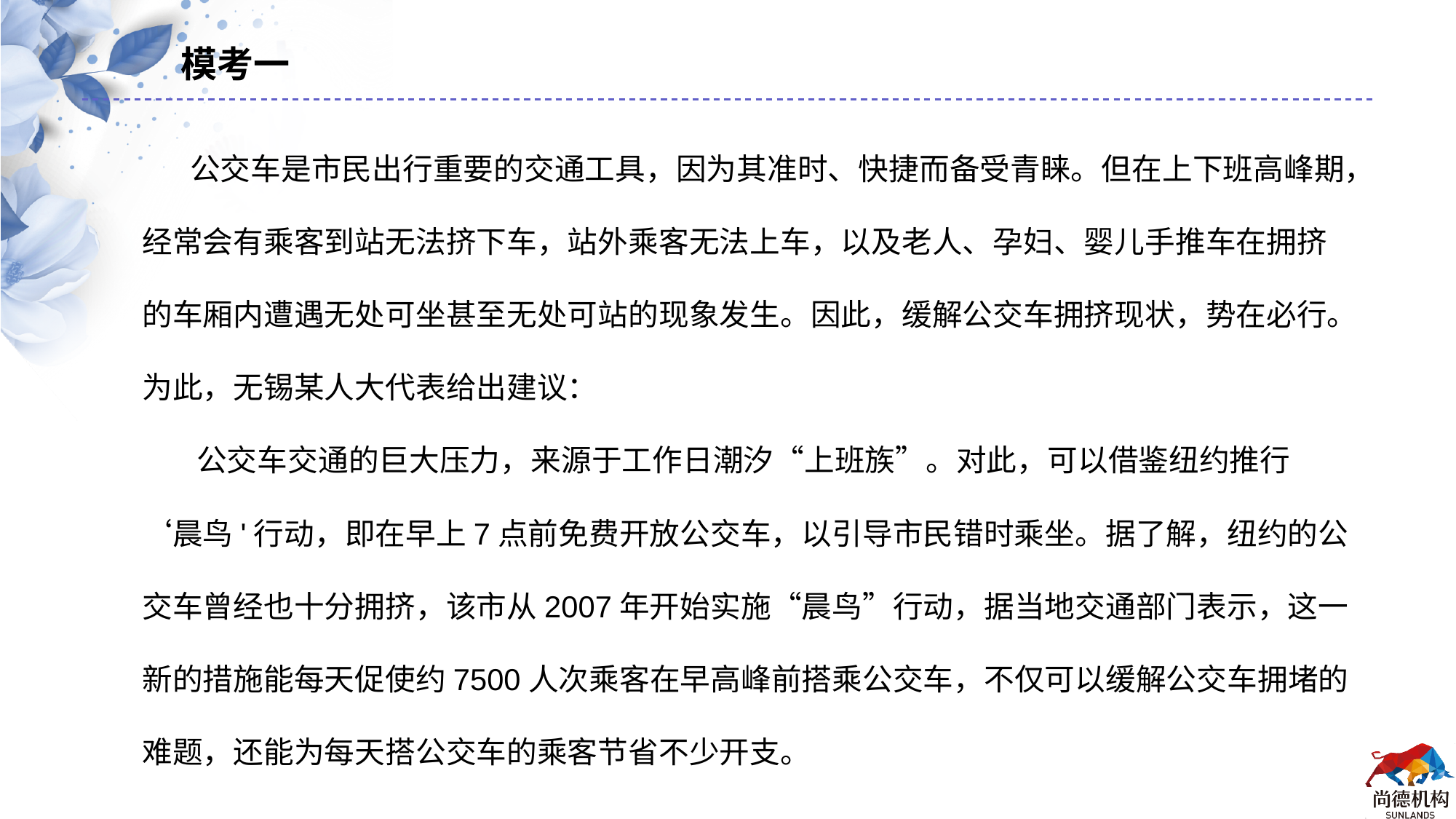

模考一
      公交车是市民出行重要的交通工具，因为其准时、快捷而备受青睐。但在上下班高峰期，经常会有乘客到站无法挤下车，站外乘客无法上车，以及老人、孕妇、婴儿手推车在拥挤的车厢内遭遇无处可坐甚至无处可站的现象发生。因此，缓解公交车拥挤现状，势在必行。为此，无锡某人大代表给出建议：
       公交车交通的巨大压力，来源于工作日潮汐“上班族”。对此，可以借鉴纽约推行‘晨鸟'行动，即在早上7点前免费开放公交车，以引导市民错时乘坐。据了解，纽约的公交车曾经也十分拥挤，该市从2007年开始实施“晨鸟”行动，据当地交通部门表示，这一新的措施能每天促使约7500人次乘客在早高峰前搭乘公交车，不仅可以缓解公交车拥堵的难题，还能为每天搭公交车的乘客节省不少开支。